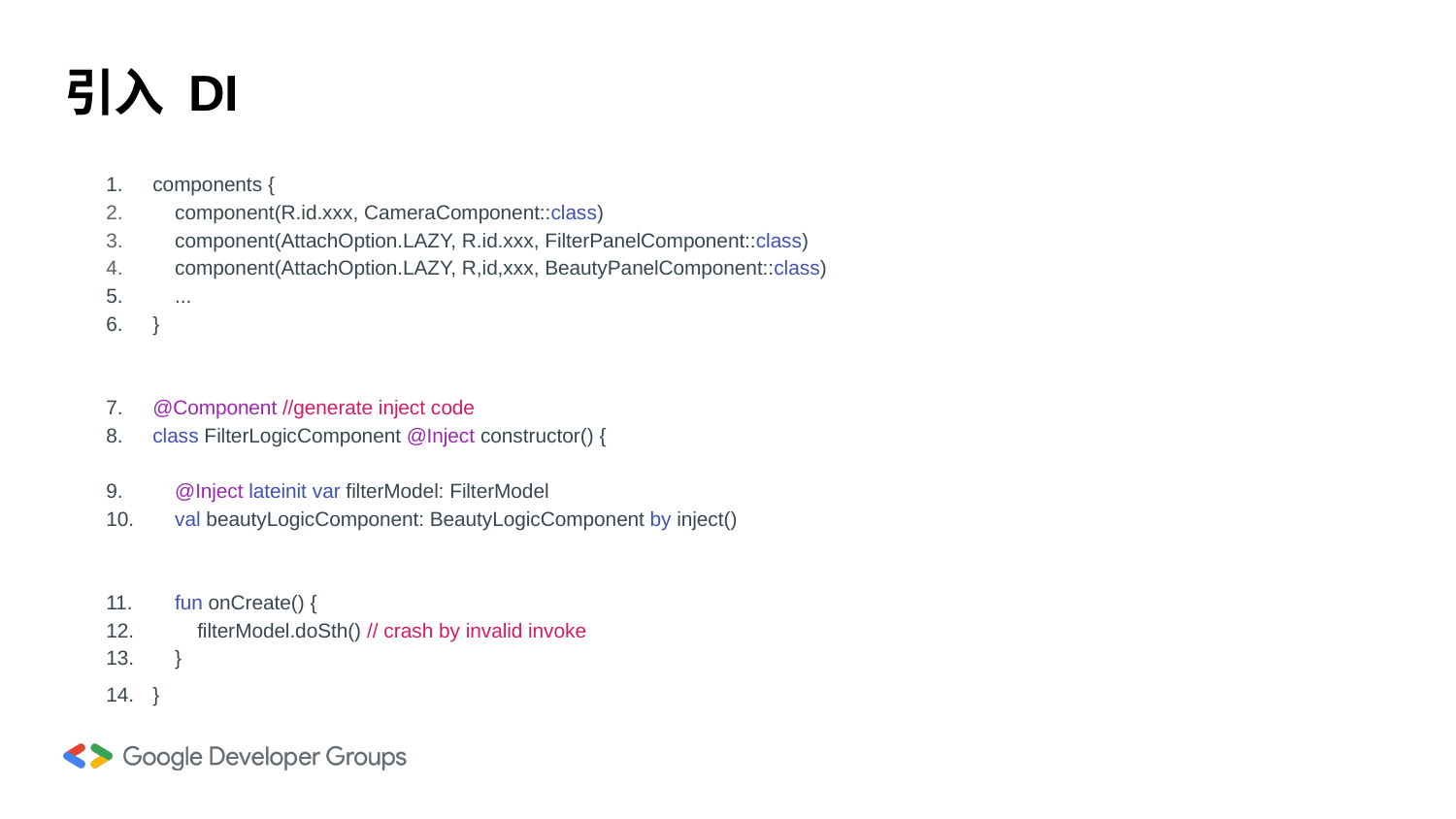

# 引入 DI
components {
    component(R.id.xxx, CameraComponent::class)
    component(AttachOption.LAZY, R.id.xxx, FilterPanelComponent::class)
    component(AttachOption.LAZY, R,id,xxx, BeautyPanelComponent::class)
    ...
}

@Component //generate inject code
class FilterLogicComponent @Inject constructor() {

    @Inject lateinit var filterModel: FilterModel
    val beautyLogicComponent: BeautyLogicComponent by inject()

    fun onCreate() {
        filterModel.doSth() // crash by invalid invoke
    }
}